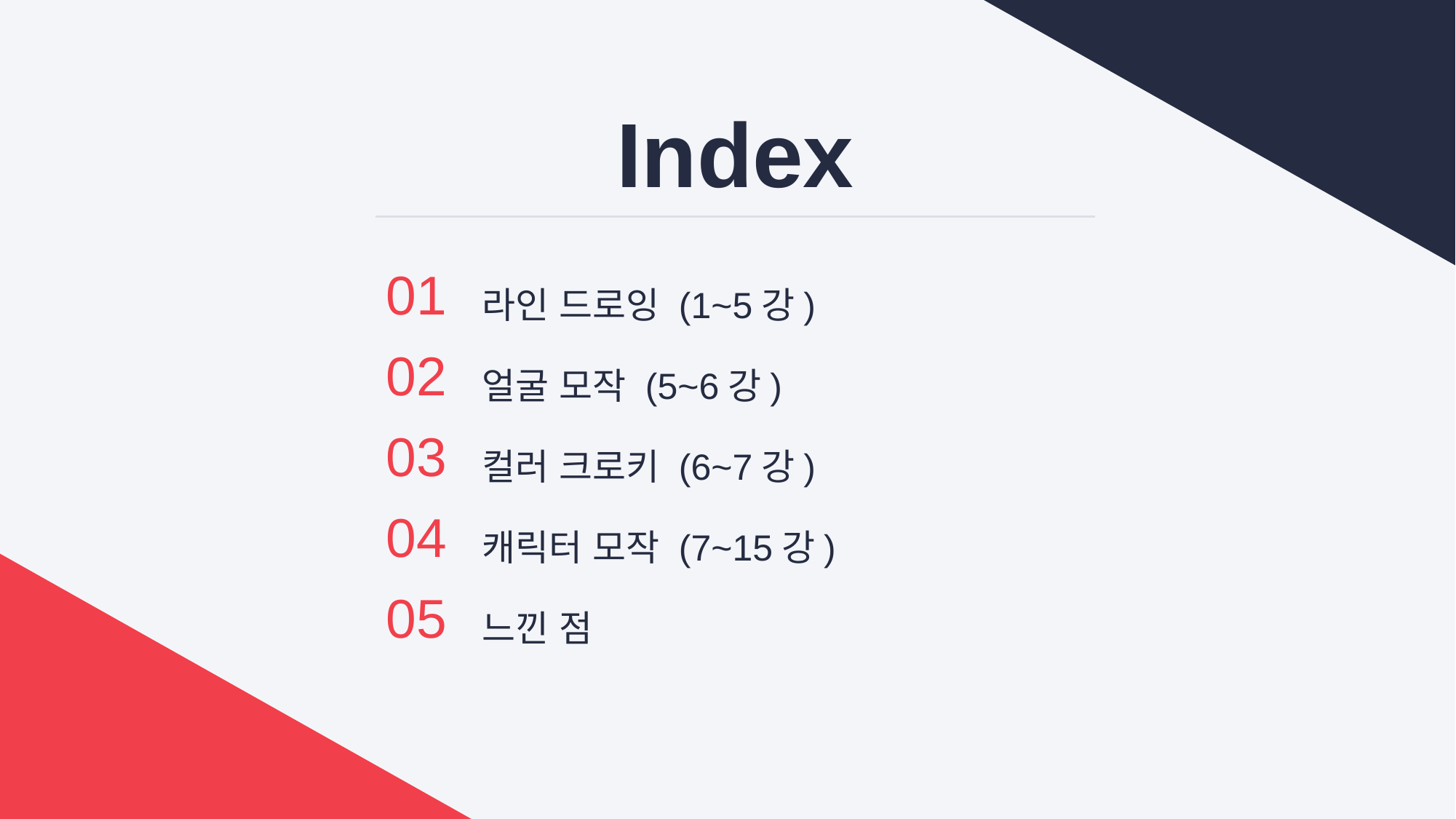

Index
01
02
03
04
05
라인 드로잉 (1~5강)
얼굴 모작 (5~6강)
컬러 크로키 (6~7강)
캐릭터 모작 (7~15강)
느낀 점